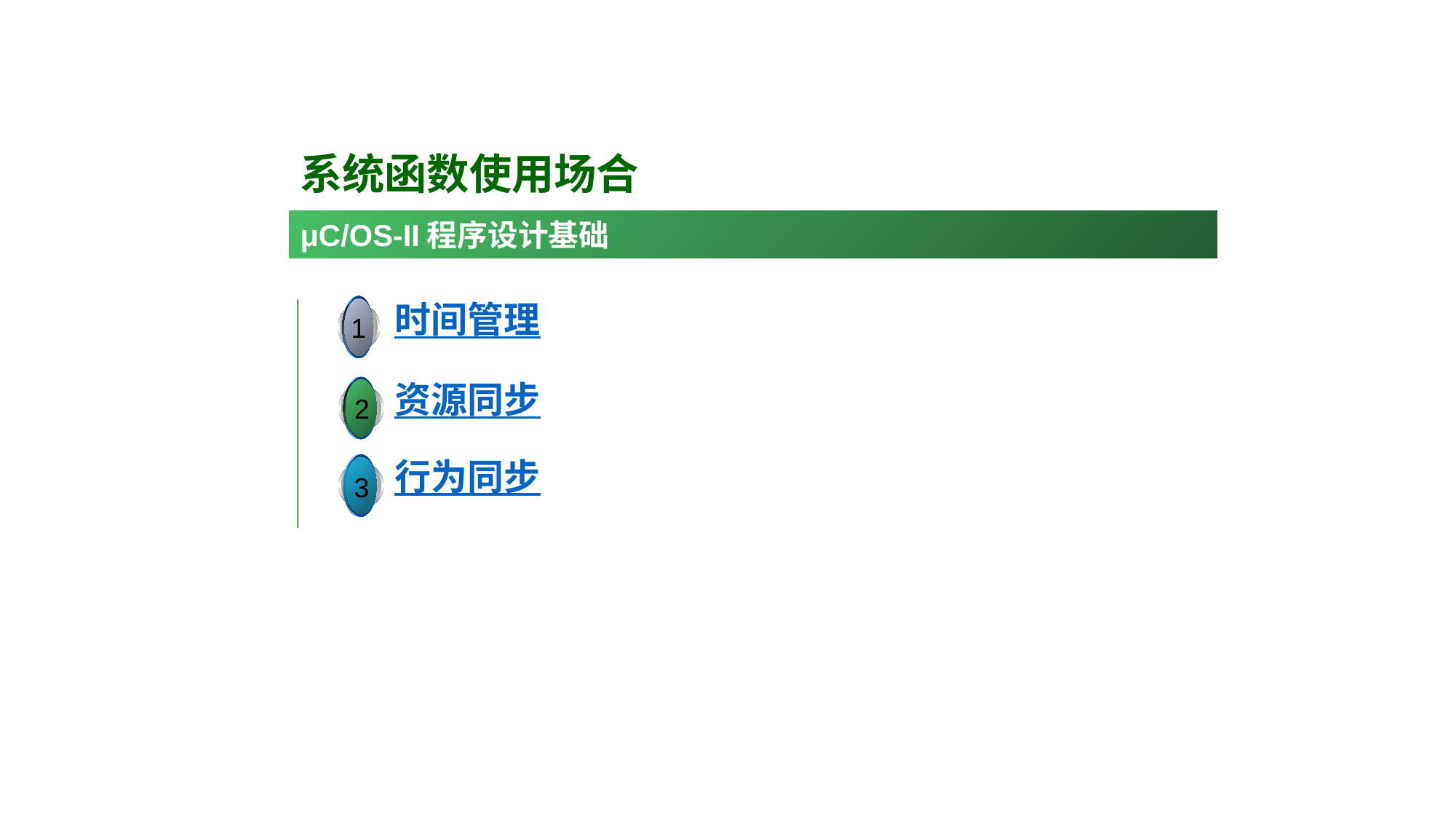

系统函数使用场合
μC/OS-II程序设计基础
时间管理

1

资源同步

2
行为同步

3